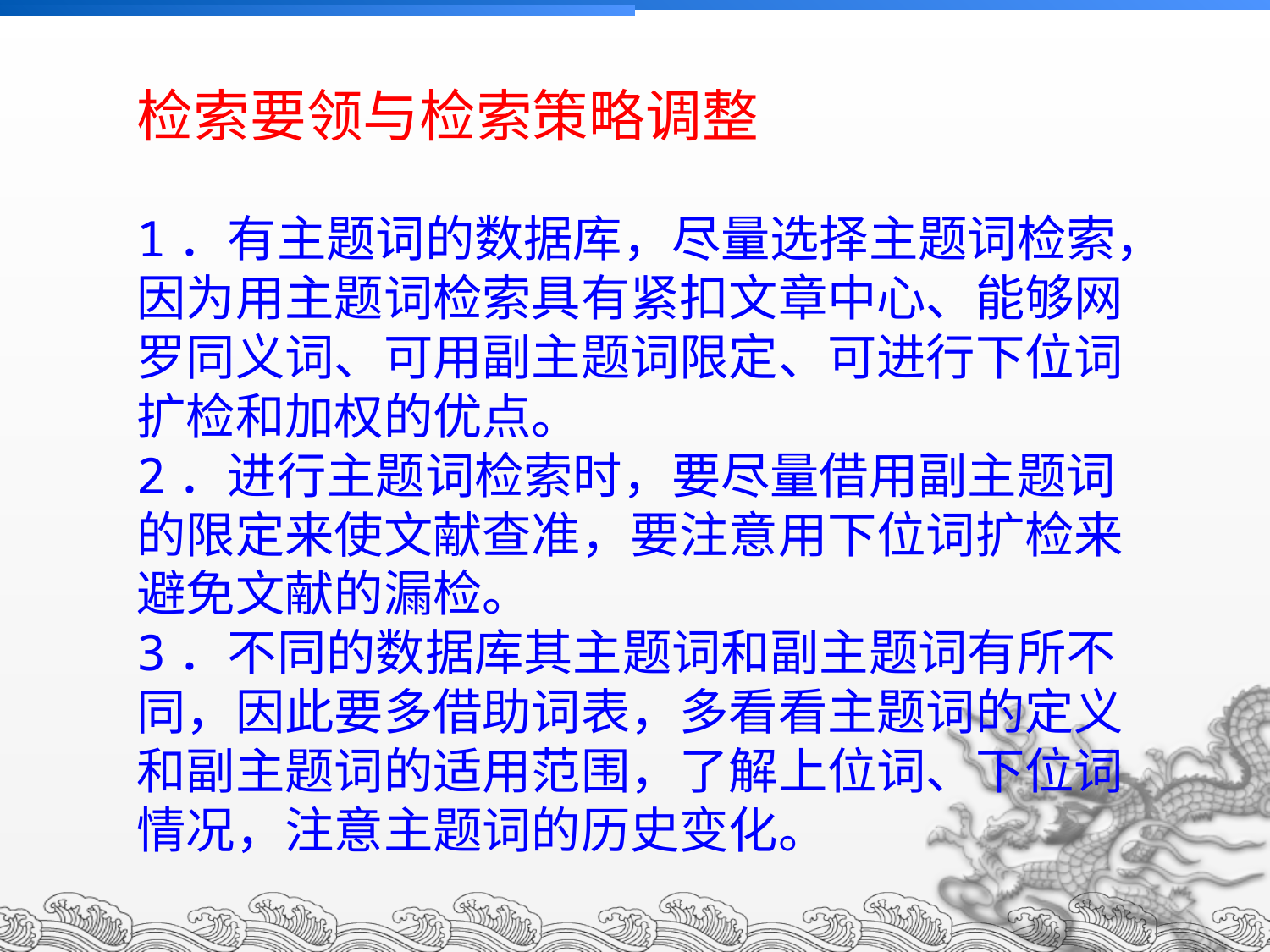

检索要领与检索策略调整

1．有主题词的数据库，尽量选择主题词检索，因为用主题词检索具有紧扣文章中心、能够网罗同义词、可用副主题词限定、可进行下位词扩检和加权的优点。
2．进行主题词检索时，要尽量借用副主题词的限定来使文献查准，要注意用下位词扩检来避免文献的漏检。
3．不同的数据库其主题词和副主题词有所不同，因此要多借助词表，多看看主题词的定义和副主题词的适用范围，了解上位词、下位词情况，注意主题词的历史变化。